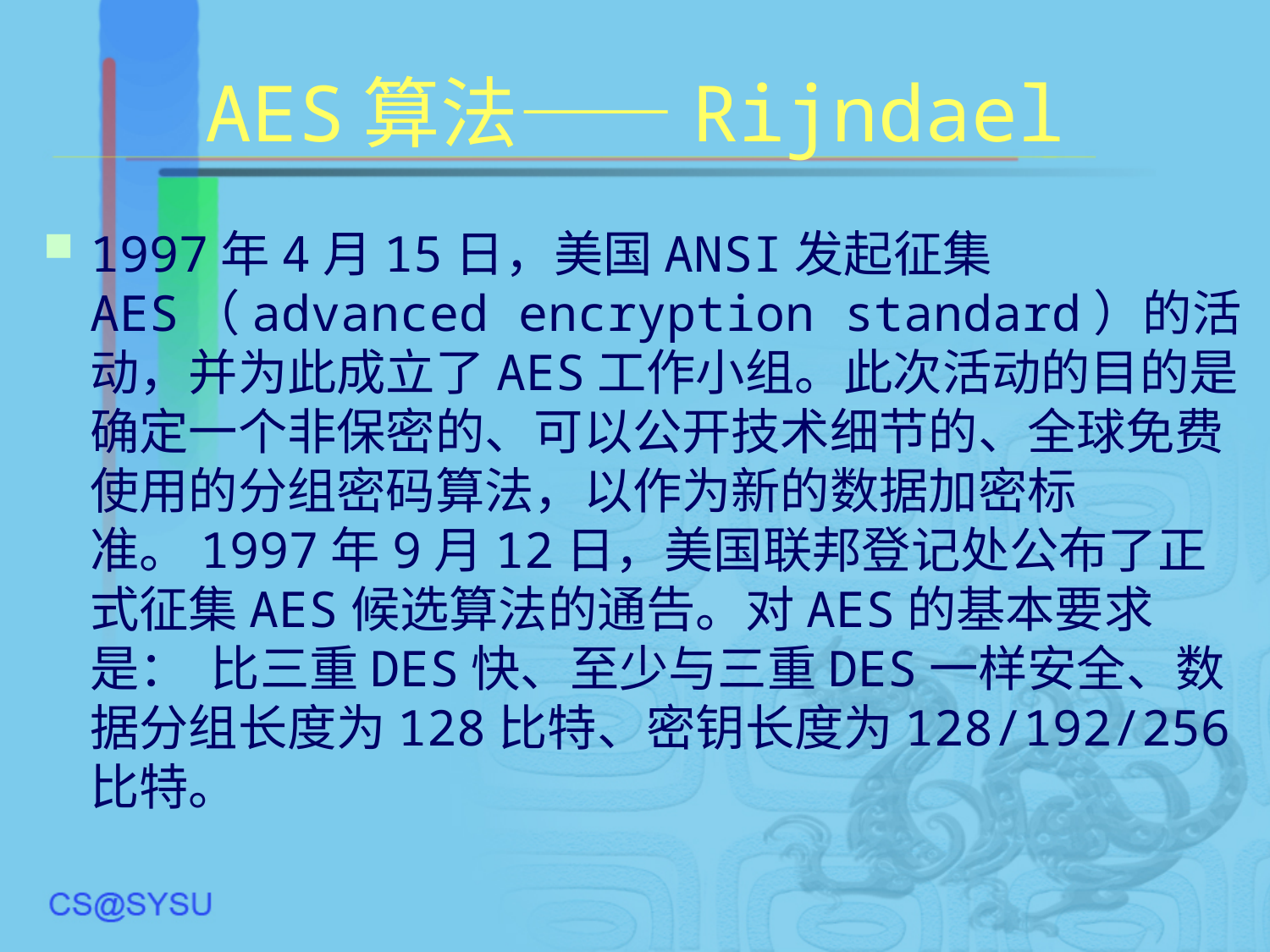

# AES算法——Rijndael
1997年4月15日，美国ANSI发起征集AES（advanced encryption standard）的活动，并为此成立了AES工作小组。此次活动的目的是确定一个非保密的、可以公开技术细节的、全球免费使用的分组密码算法，以作为新的数据加密标准。1997年9月12日，美国联邦登记处公布了正式征集AES候选算法的通告。对AES的基本要求是：  比三重DES快、至少与三重DES一样安全、数据分组长度为128比特、密钥长度为128/192/256比特。